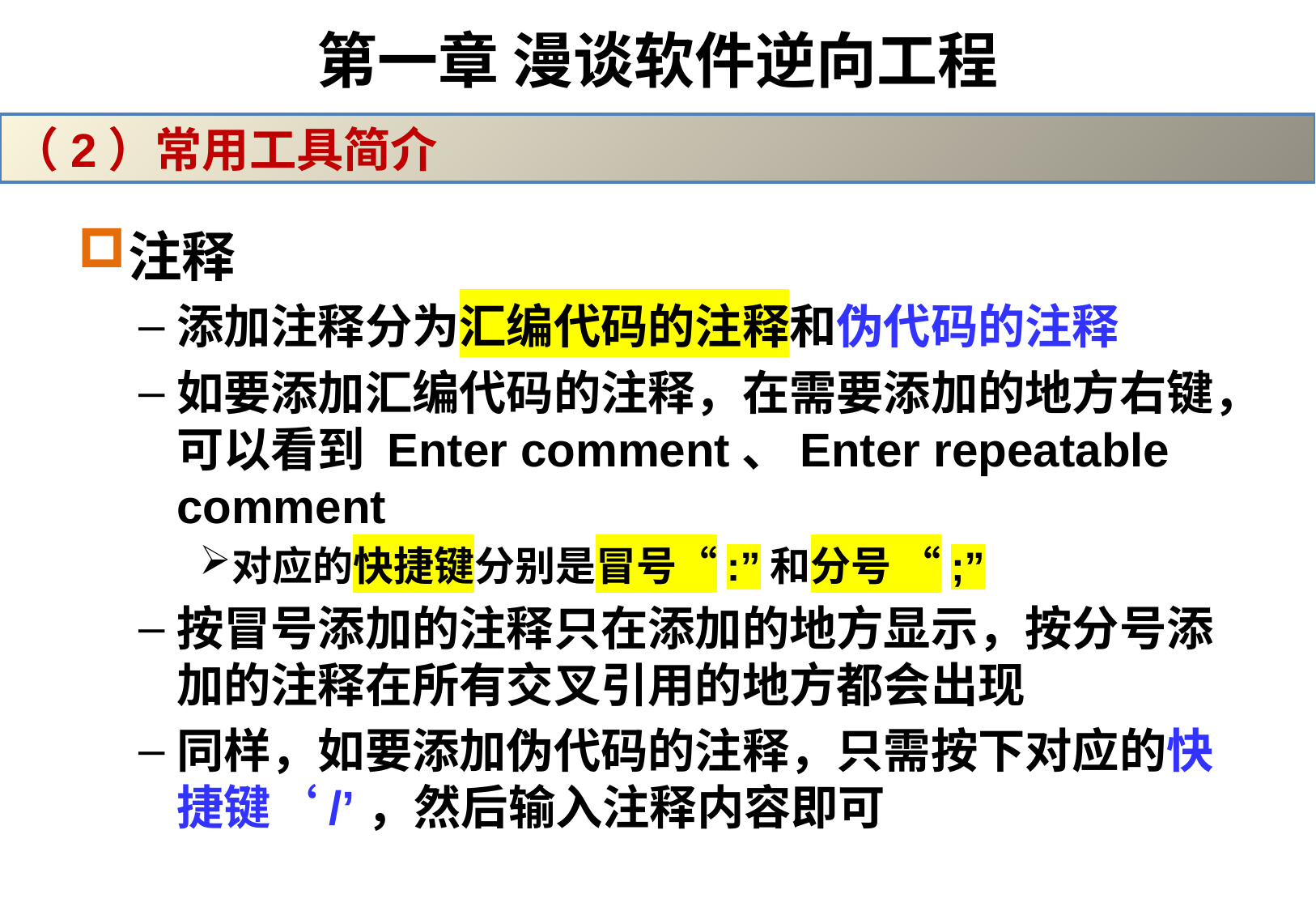

# 第一章 漫谈软件逆向工程
（2）常用工具简介
注释
添加注释分为汇编代码的注释和伪代码的注释
如要添加汇编代码的注释，在需要添加的地方右键，可以看到 Enter comment、Enter repeatable comment
对应的快捷键分别是冒号“:”和分号 “;”
按冒号添加的注释只在添加的地方显示，按分号添加的注释在所有交叉引用的地方都会出现
同样，如要添加伪代码的注释，只需按下对应的快捷键‘/’，然后输入注释内容即可